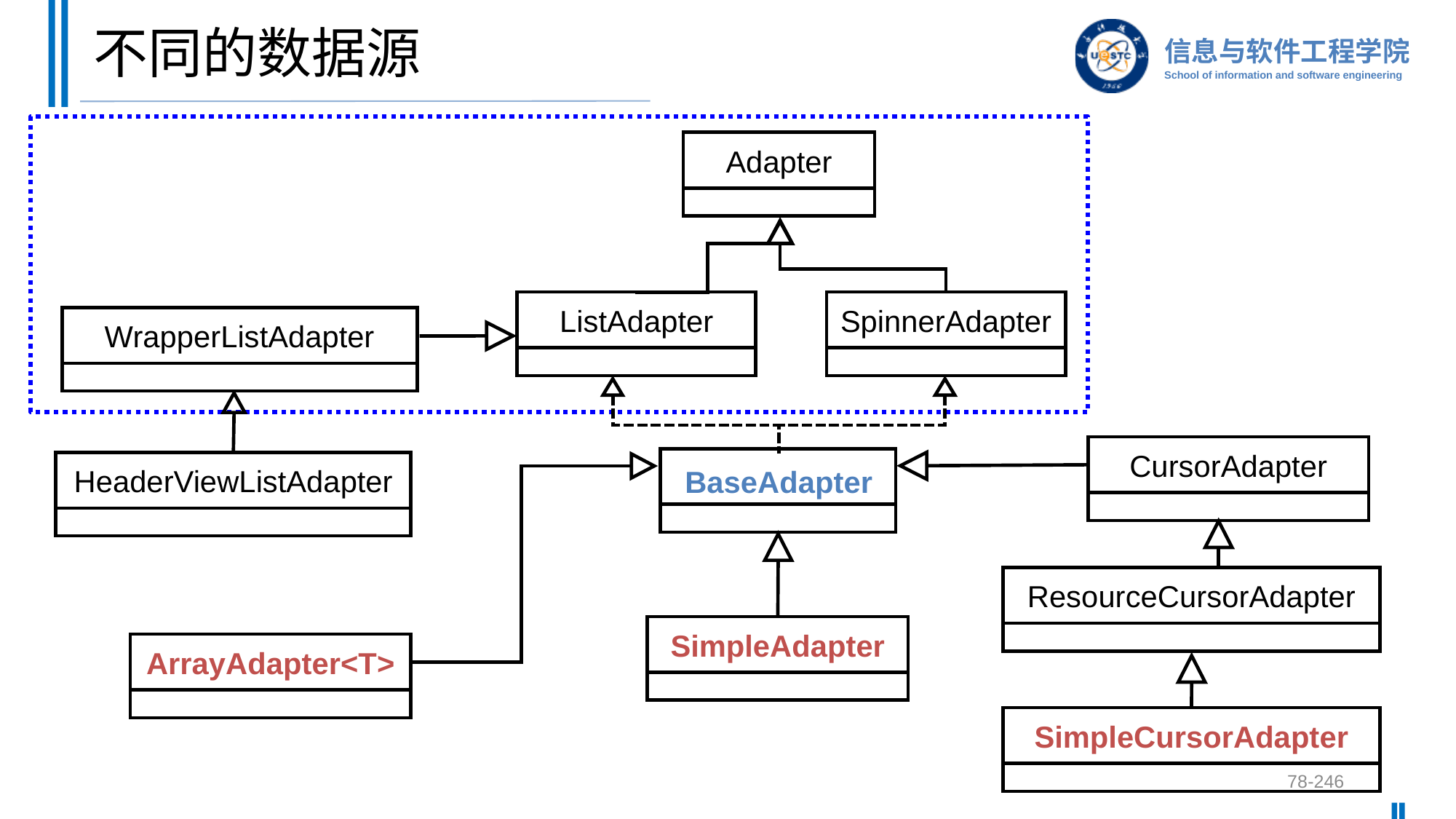

# 不同的数据源

Adapter

ListAdapter

SpinnerAdapter

WrapperListAdapter

CursorAdapter

BaseAdapter

HeaderViewListAdapter

ResourceCursorAdapter

SimpleAdapter

ArrayAdapter<T>

SimpleCursorAdapter
78-246